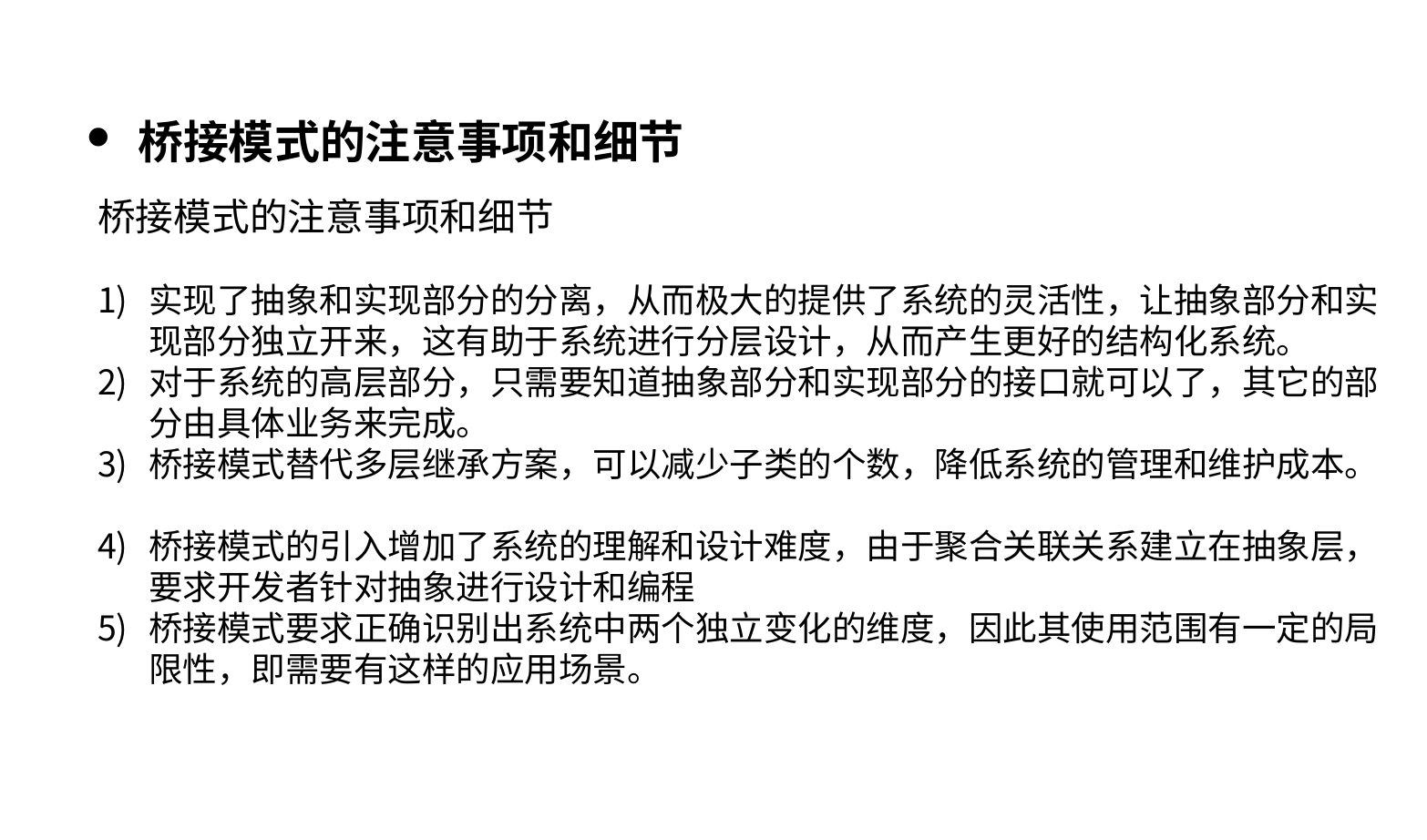

桥接模式的注意事项和细节

桥接模式的注意事项和细节

实现了抽象和实现部分的分离，从而极大的提供了系统的灵活性，让抽象部分和实现部分独立开来，这有助于系统进行分层设计，从而产生更好的结构化系统。
对于系统的高层部分，只需要知道抽象部分和实现部分的接口就可以了，其它的部分由具体业务来完成。
桥接模式替代多层继承方案，可以减少子类的个数，降低系统的管理和维护成本。

桥接模式的引入增加了系统的理解和设计难度，由于聚合关联关系建立在抽象层，要求开发者针对抽象进行设计和编程
桥接模式要求正确识别出系统中两个独立变化的维度，因此其使用范围有一定的局限性，即需要有这样的应用场景。